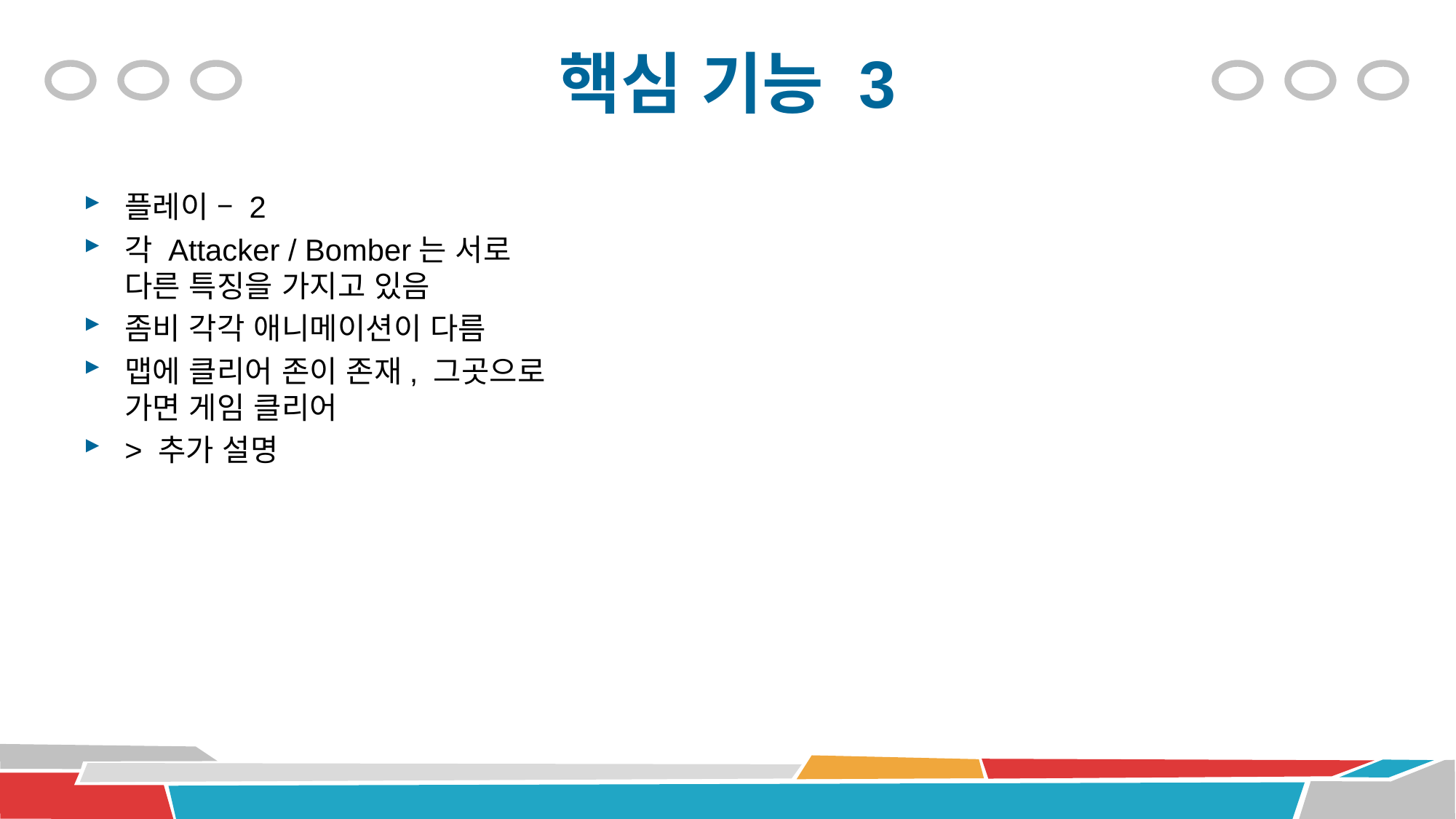

# 핵심 기능 3
플레이 – 2
각 Attacker / Bomber는 서로 다른 특징을 가지고 있음
좀비 각각 애니메이션이 다름
맵에 클리어 존이 존재, 그곳으로 가면 게임 클리어
> 추가 설명